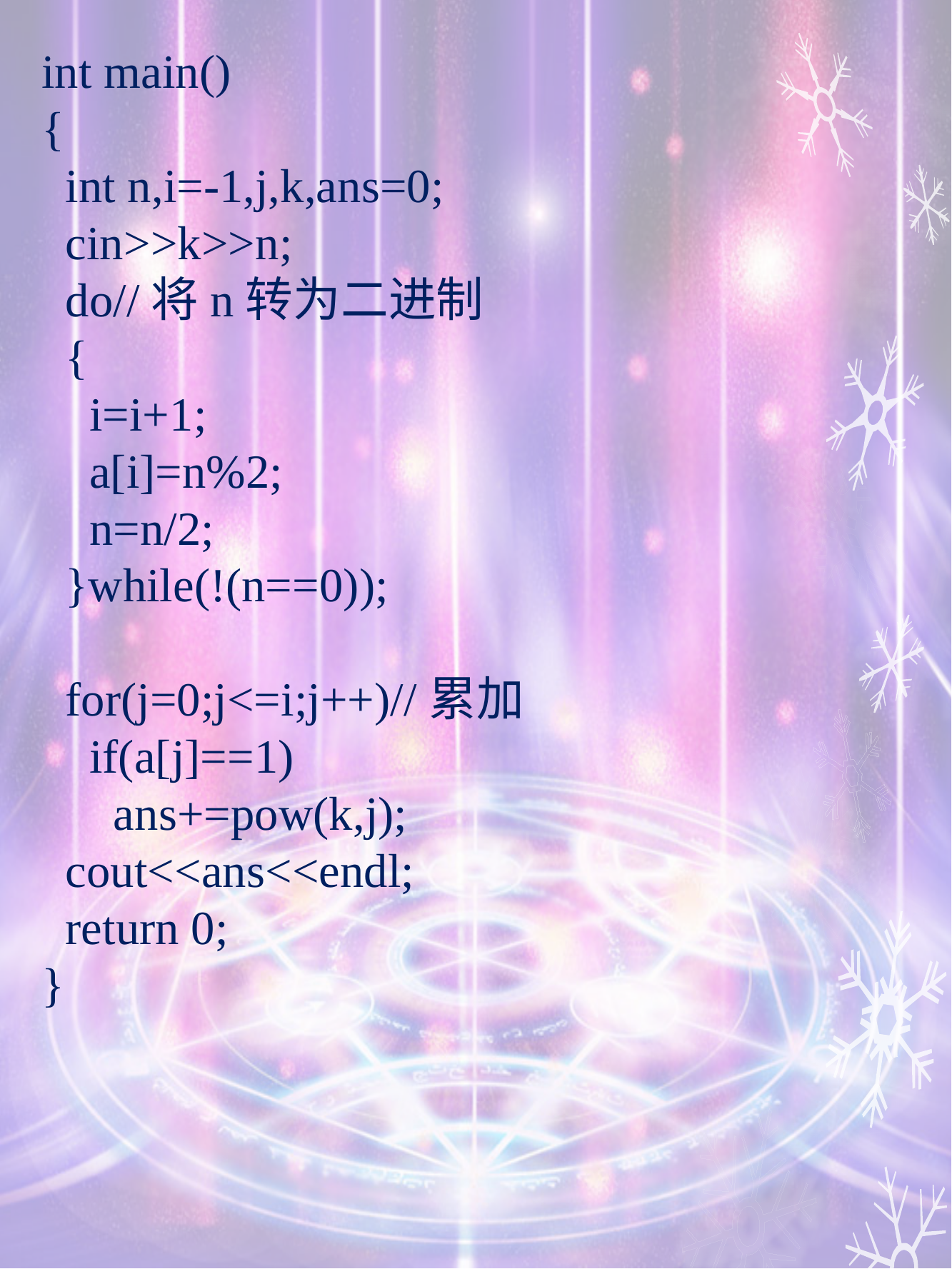

int main()
{
  int n,i=-1,j,k,ans=0;
  cin>>k>>n;
  do//将n转为二进制
  {
    i=i+1;
    a[i]=n%2;
    n=n/2;
  }while(!(n==0));

  for(j=0;j<=i;j++)//累加
    if(a[j]==1)
      ans+=pow(k,j);
  cout<<ans<<endl;
  return 0;
}